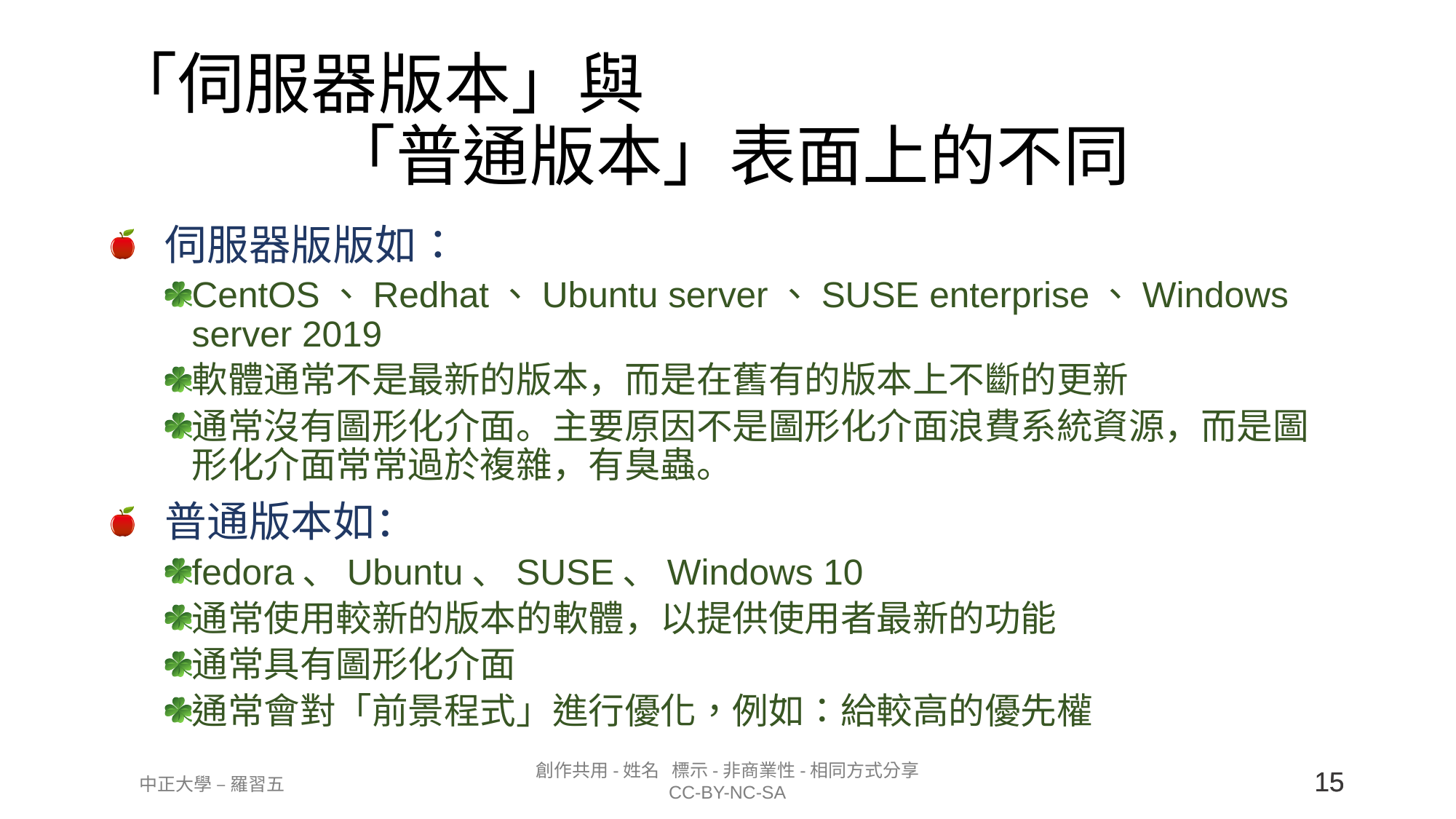

# 「伺服器版本」與 「普通版本」表面上的不同
伺服器版版如：
CentOS、Redhat、Ubuntu server、SUSE enterprise、Windows server 2019
軟體通常不是最新的版本，而是在舊有的版本上不斷的更新
通常沒有圖形化介面。主要原因不是圖形化介面浪費系統資源，而是圖形化介面常常過於複雜，有臭蟲。
普通版本如：
fedora、Ubuntu、SUSE、Windows 10
通常使用較新的版本的軟體，以提供使用者最新的功能
通常具有圖形化介面
通常會對「前景程式」進行優化，例如：給較高的優先權